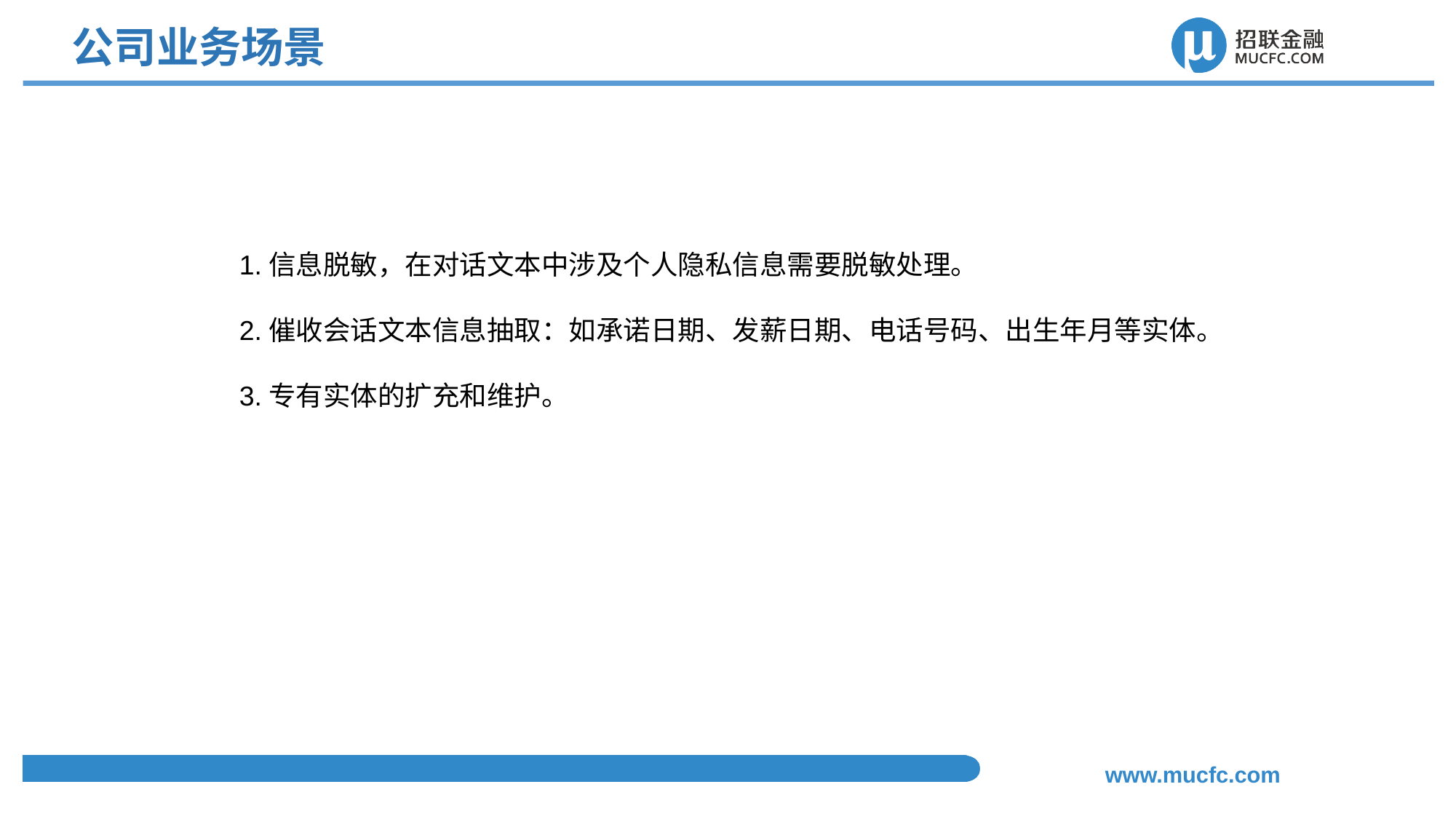

公司业务场景
1.信息脱敏，在对话文本中涉及个人隐私信息需要脱敏处理。

2.催收会话文本信息抽取：如承诺日期、发薪日期、电话号码、出生年月等实体。

3.专有实体的扩充和维护。